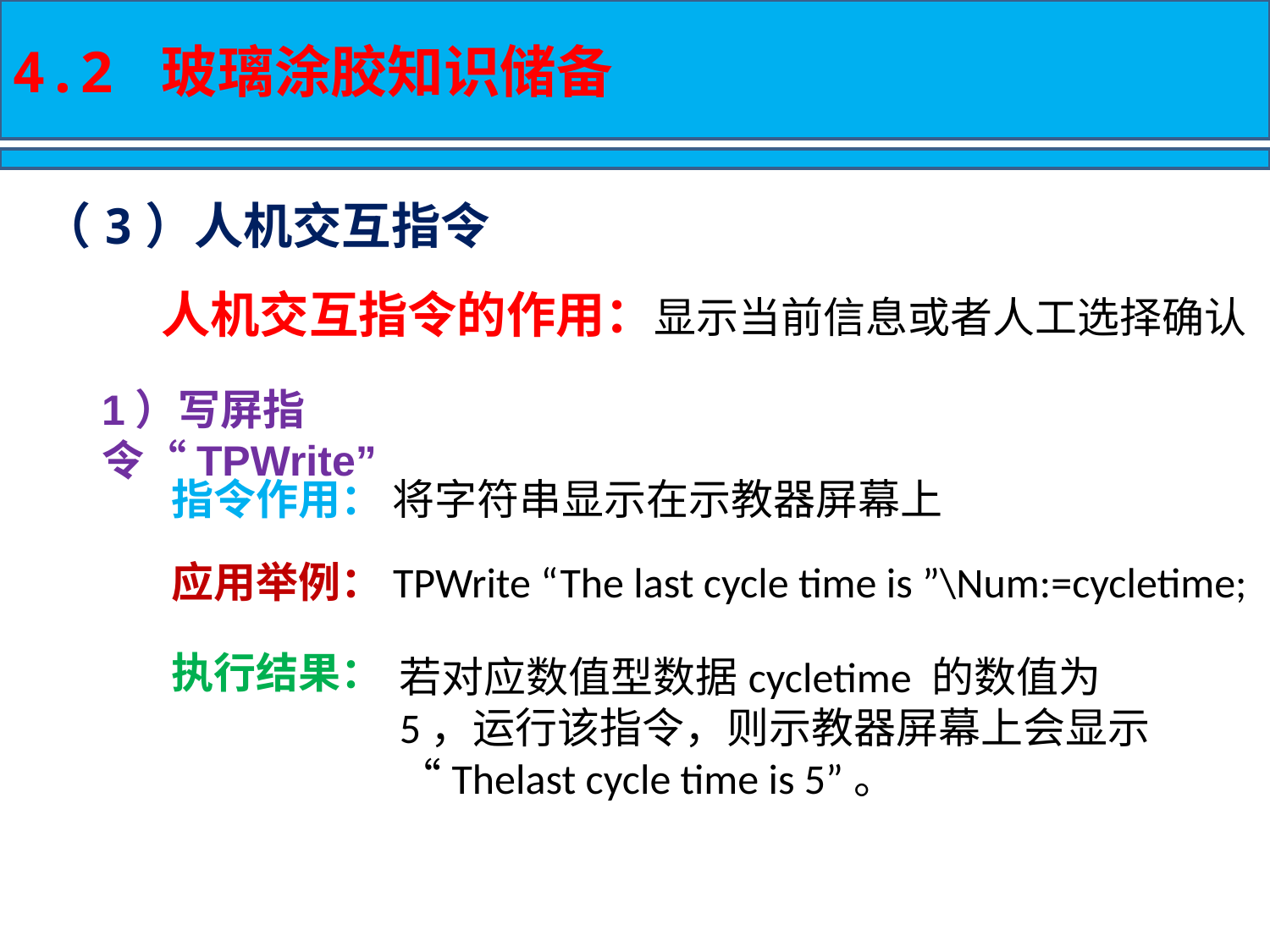

4.2 玻璃涂胶知识储备

（3）人机交互指令
人机交互指令的作用：显示当前信息或者人工选择确认
1）写屏指令“TPWrite”
指令作用： 将字符串显示在示教器屏幕上

应用举例：TPWrite “The last cycle time is ”\Num:=cycletime;

执行结果：
若对应数值型数据cycletime 的数值为5，运行该指令，则示教器屏幕上会显示“Thelast cycle time is 5”。